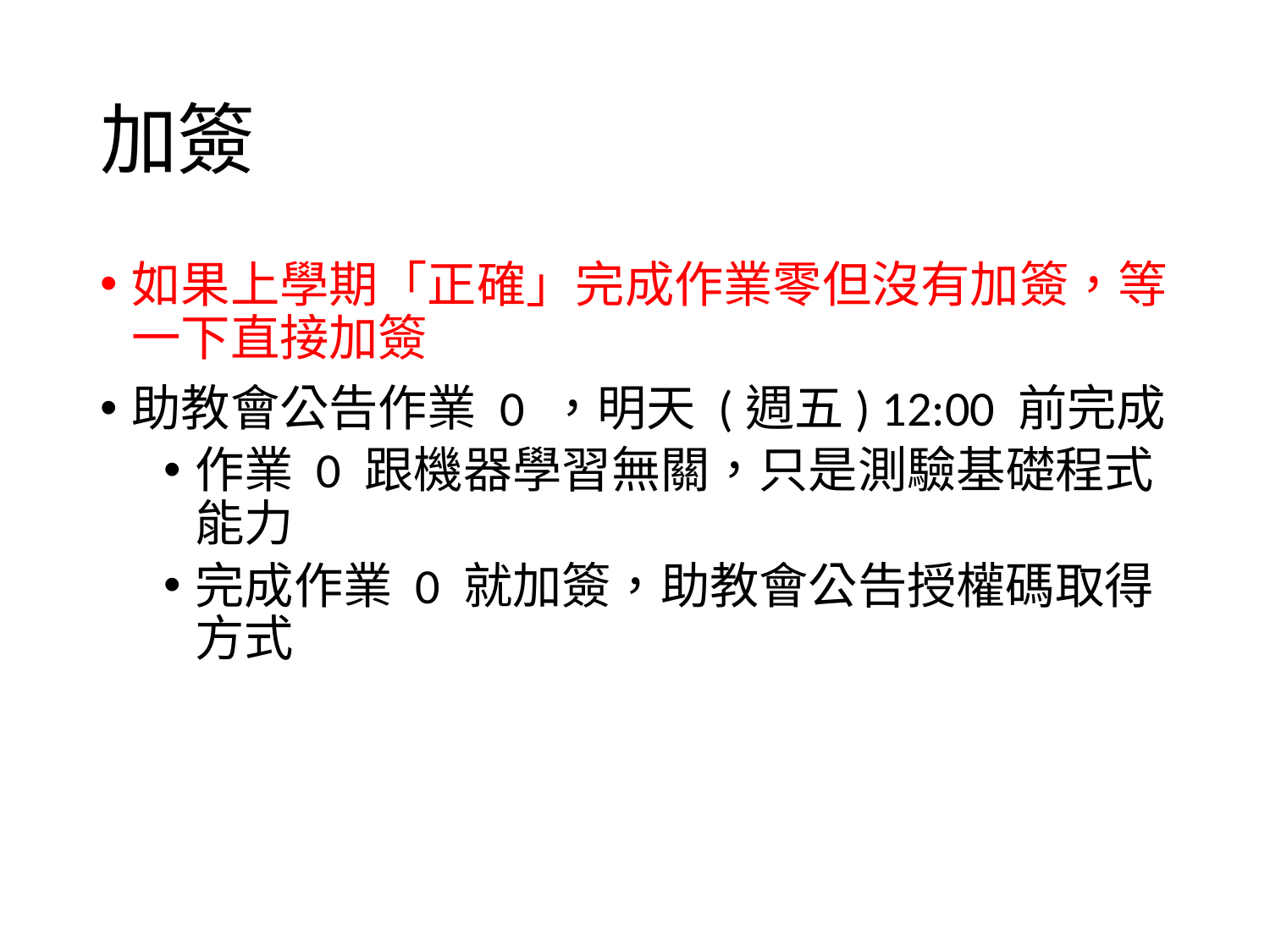

# 加簽
如果上學期「正確」完成作業零但沒有加簽，等一下直接加簽
助教會公告作業 0 ，明天 (週五) 12:00 前完成
作業 0 跟機器學習無關，只是測驗基礎程式能力
完成作業 0 就加簽，助教會公告授權碼取得方式